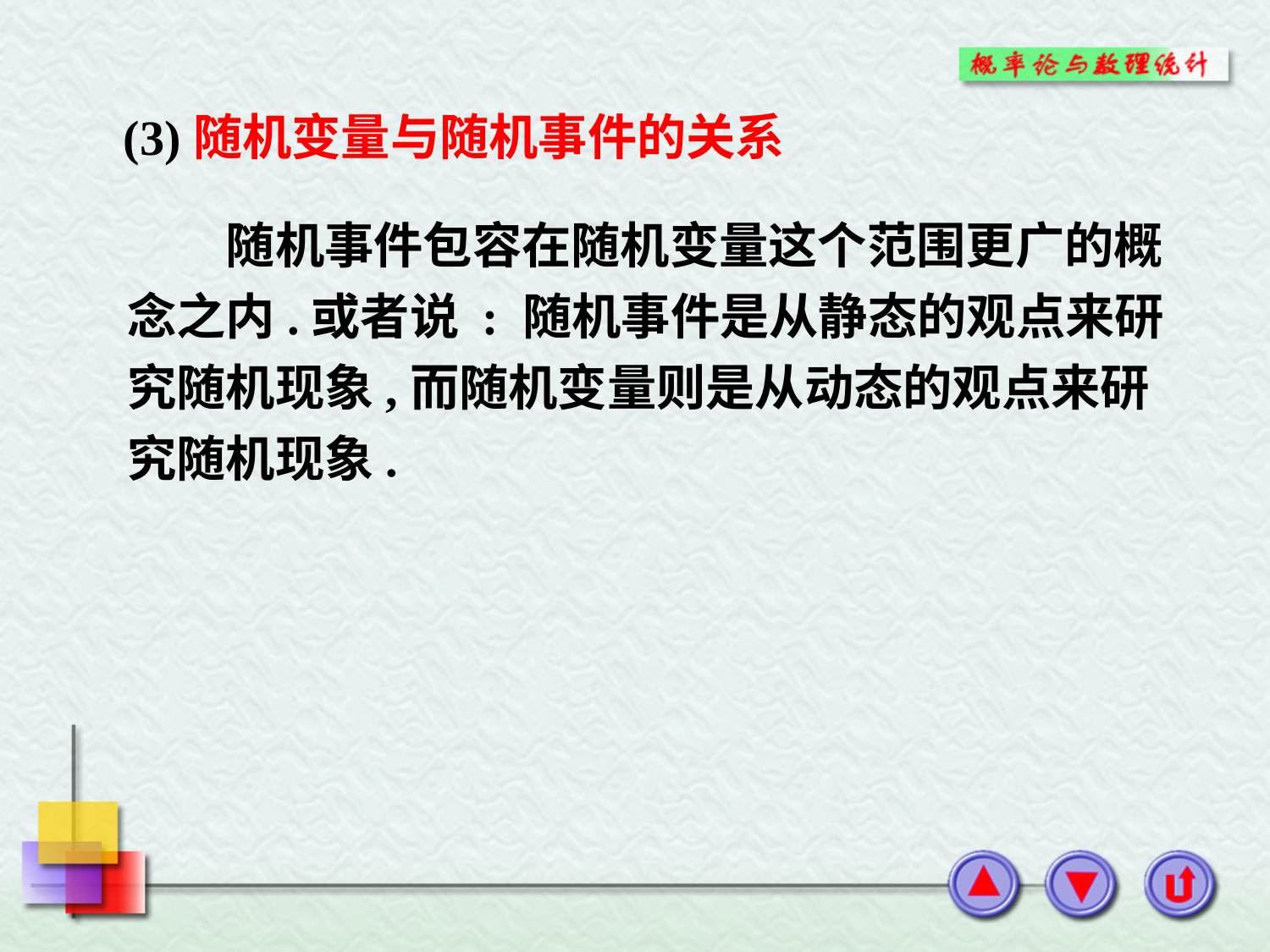

(3)随机变量与随机事件的关系
　　随机事件包容在随机变量这个范围更广的概念之内.或者说 : 随机事件是从静态的观点来研究随机现象,而随机变量则是从动态的观点来研究随机现象.